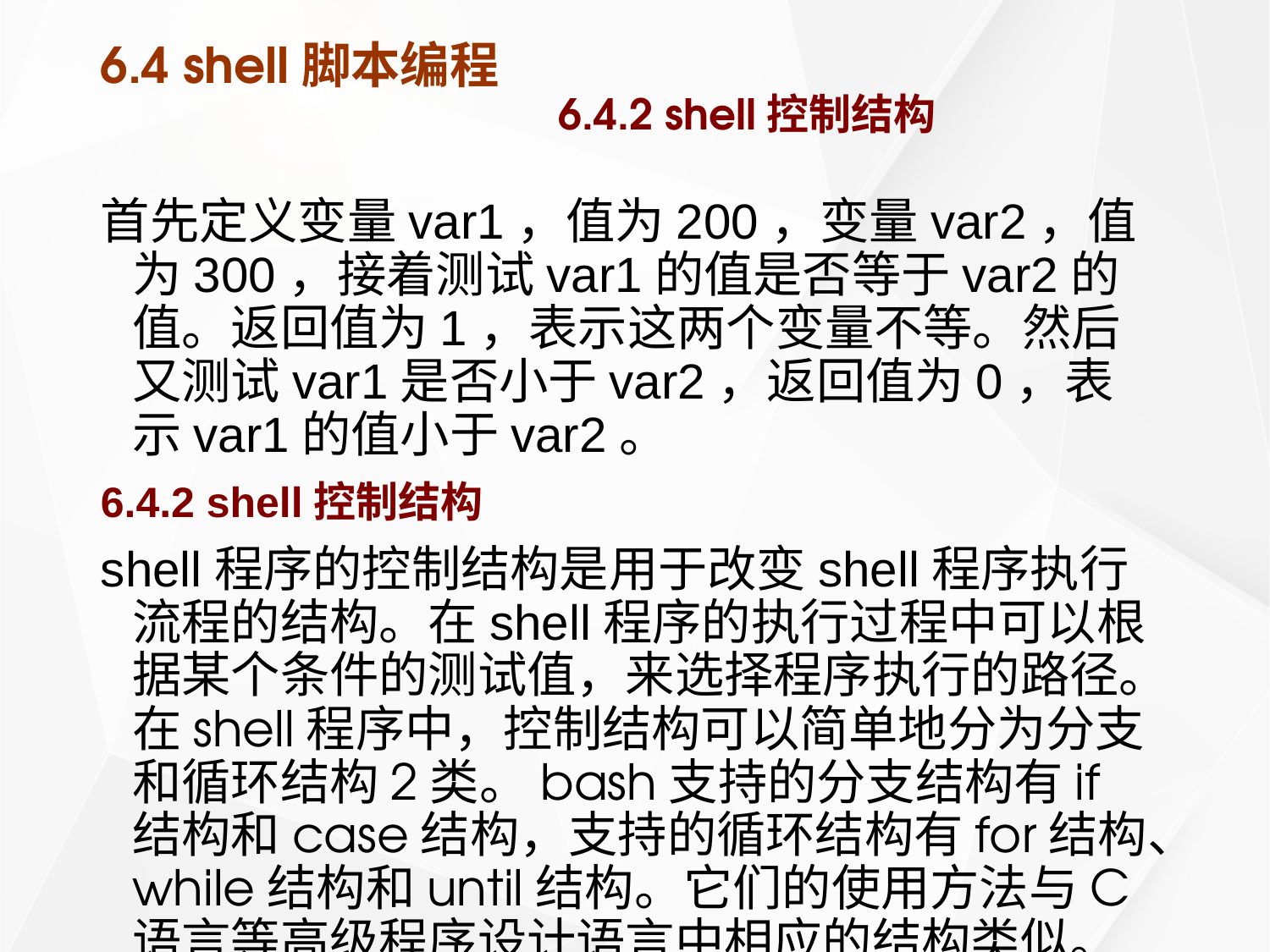

# 6.4 shell脚本编程 6.4.2 shell控制结构
首先定义变量var1，值为200，变量var2，值为300，接着测试var1的值是否等于var2的值。返回值为1，表示这两个变量不等。然后又测试var1是否小于var2，返回值为0，表示var1的值小于var2。
6.4.2 shell控制结构
shell程序的控制结构是用于改变shell程序执行流程的结构。在shell程序的执行过程中可以根据某个条件的测试值，来选择程序执行的路径。在shell程序中，控制结构可以简单地分为分支和循环结构2类。bash支持的分支结构有if结构和case结构，支持的循环结构有for结构、while结构和until结构。它们的使用方法与C语言等高级程序设计语言中相应的结构类似。